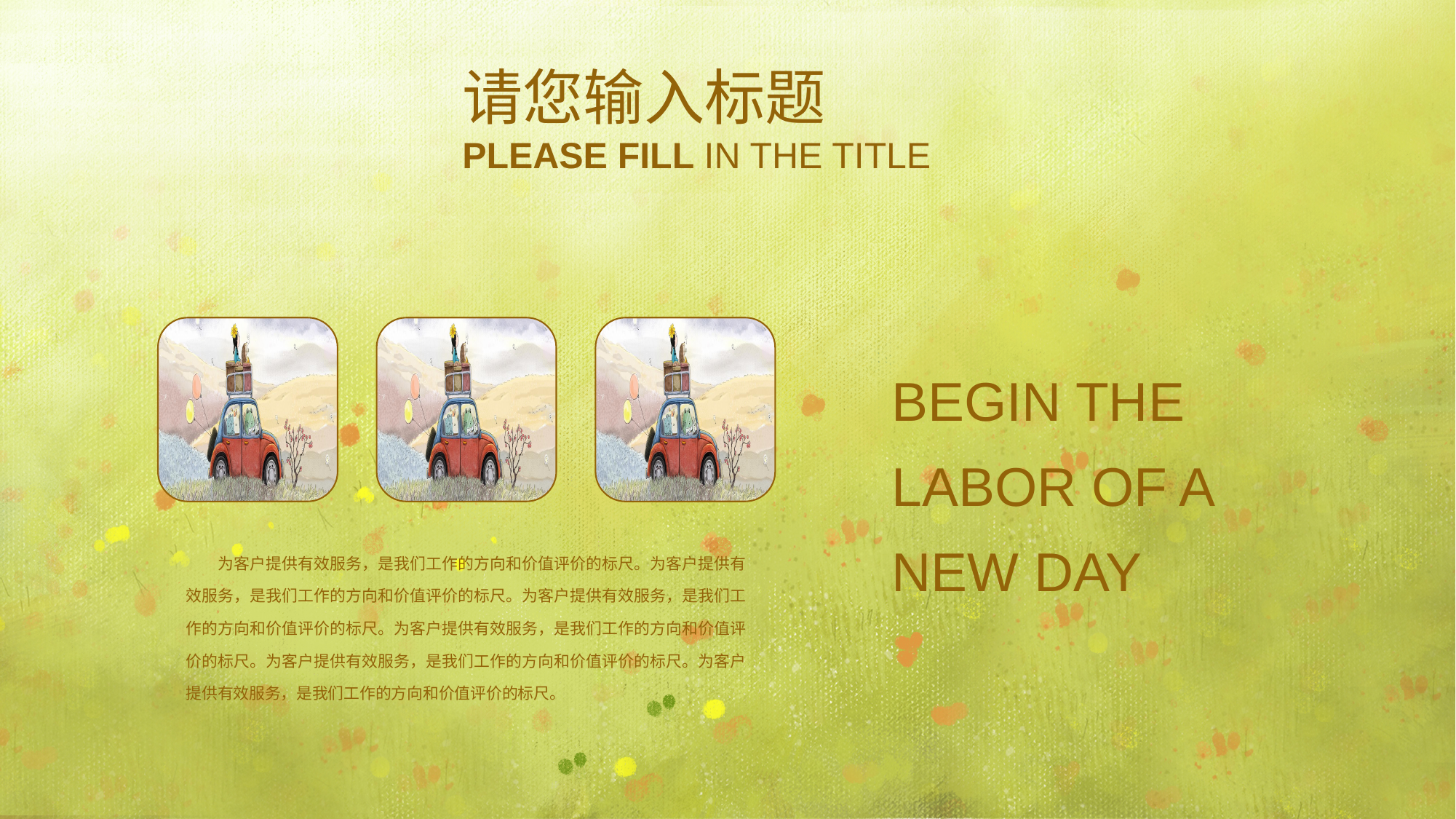

请您输入标题
PLEASE FILL IN THE TITLE

BEGIN THE LABOR OF A NEW DAY
　　为客户提供有效服务，是我们工作的方向和价值评价的标尺。为客户提供有效服务，是我们工作的方向和价值评价的标尺。为客户提供有效服务，是我们工作的方向和价值评价的标尺。为客户提供有效服务，是我们工作的方向和价值评价的标尺。为客户提供有效服务，是我们工作的方向和价值评价的标尺。为客户提供有效服务，是我们工作的方向和价值评价的标尺。